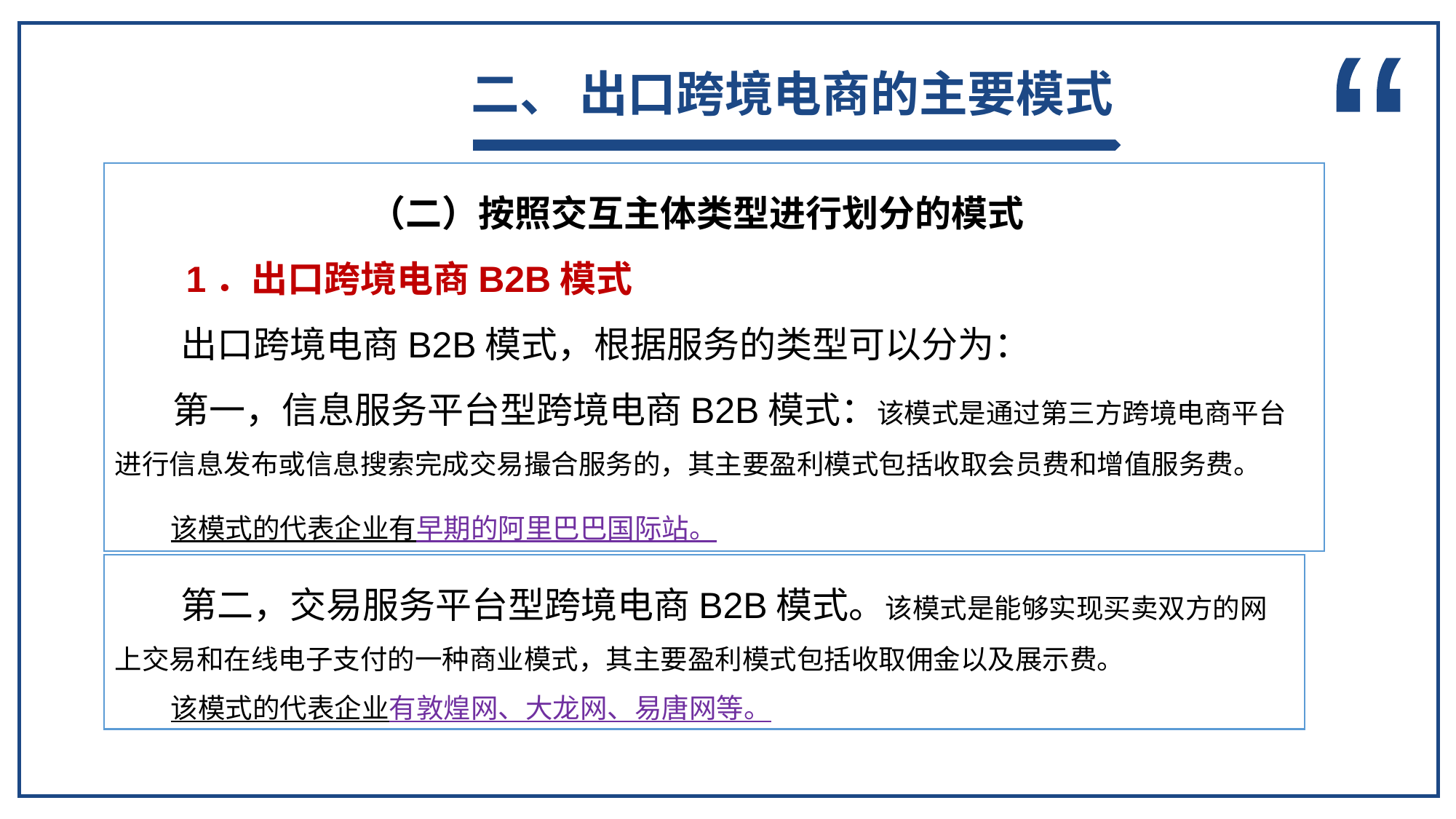

二、 出口跨境电商的主要模式

“
                              （二）按照交互主体类型进行划分的模式
       1．出口跨境电商B2B模式
       出口跨境电商B2B模式，根据服务的类型可以分为：
      第一，信息服务平台型跨境电商B2B模式：该模式是通过第三方跨境电商平台进行信息发布或信息搜索完成交易撮合服务的，其主要盈利模式包括收取会员费和增值服务费。
        该模式的代表企业有早期的阿里巴巴国际站。
       第二，交易服务平台型跨境电商B2B模式。该模式是能够实现买卖双方的网上交易和在线电子支付的一种商业模式，其主要盈利模式包括收取佣金以及展示费。
        该模式的代表企业有敦煌网、大龙网、易唐网等。